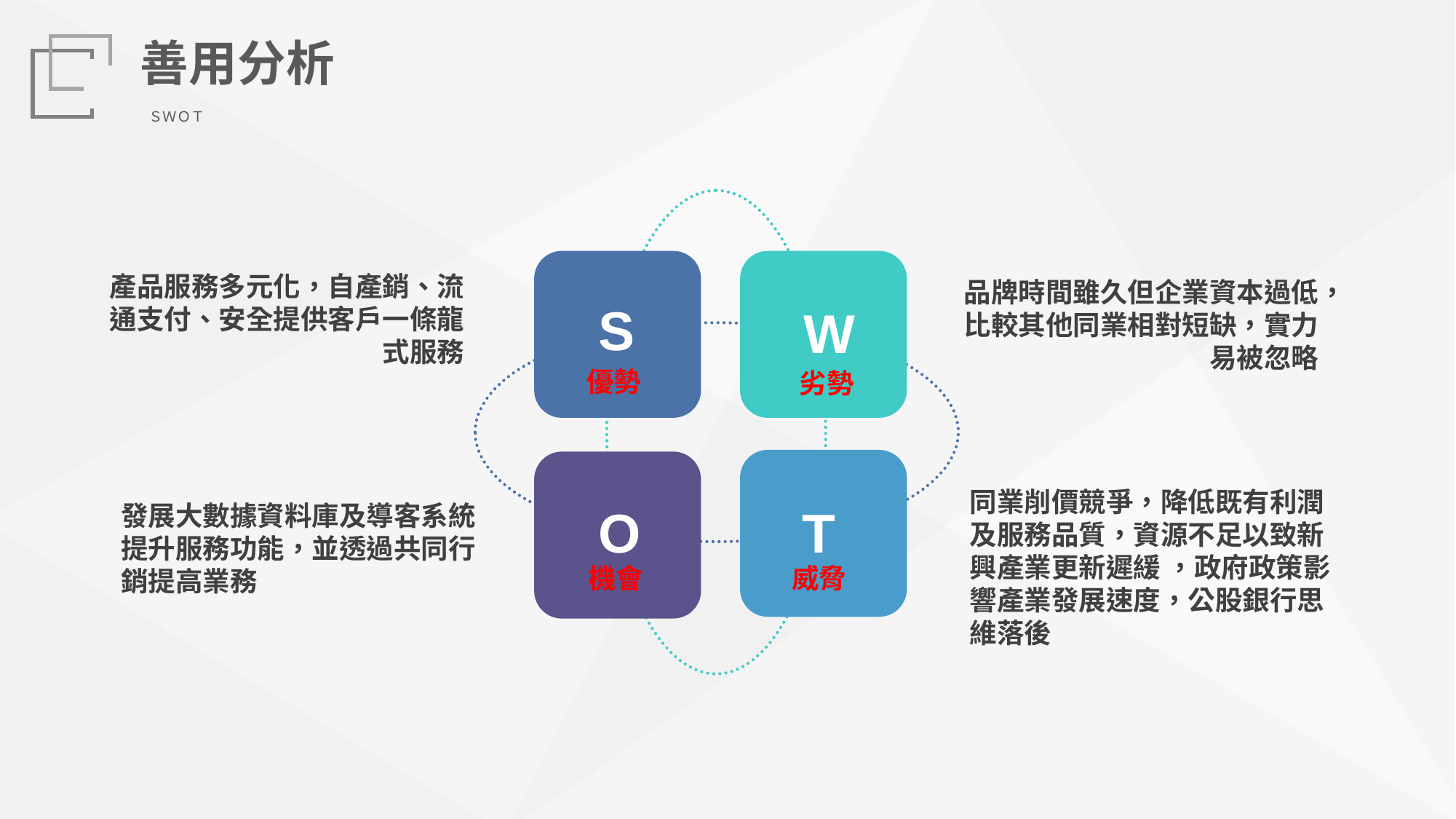

善用分析

ＳＷＯＴ

產品服務多元化，自產銷、流通支付、安全提供客戶一條龍式服務
品牌時間雖久但企業資本過低，比較其他同業相對短缺，實力易被忽略
S
W

優勢
劣勢

同業削價競爭，降低既有利潤及服務品質，資源不足以致新興產業更新遲緩 ，政府政策影響產業發展速度，公股銀行思維落後
O
T
發展大數據資料庫及導客系統 提升服務功能，並透過共同行銷提高業務
機會
威脅